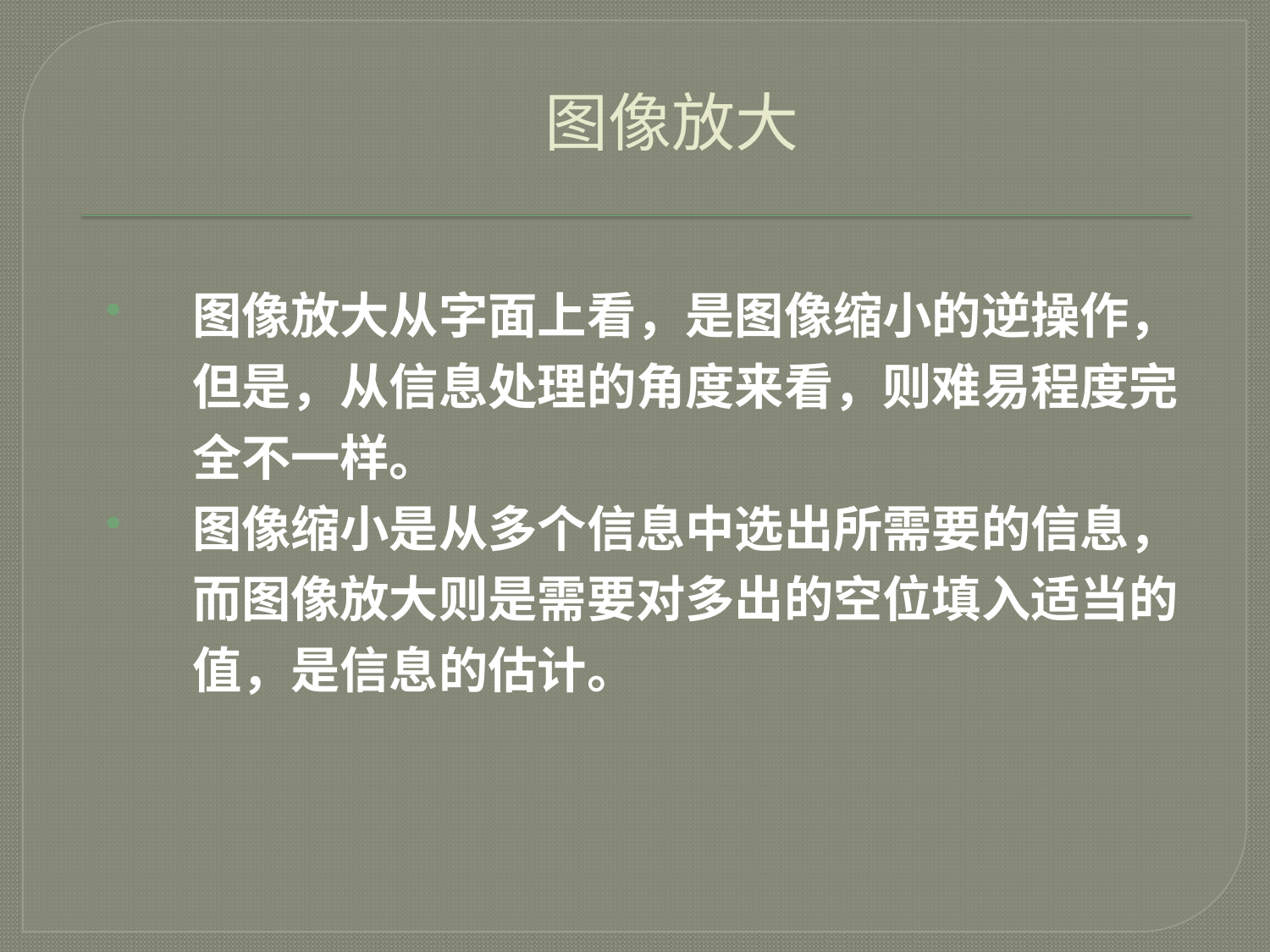

# 图像放大
图像放大从字面上看，是图像缩小的逆操作，但是，从信息处理的角度来看，则难易程度完全不一样。
图像缩小是从多个信息中选出所需要的信息，而图像放大则是需要对多出的空位填入适当的值，是信息的估计。